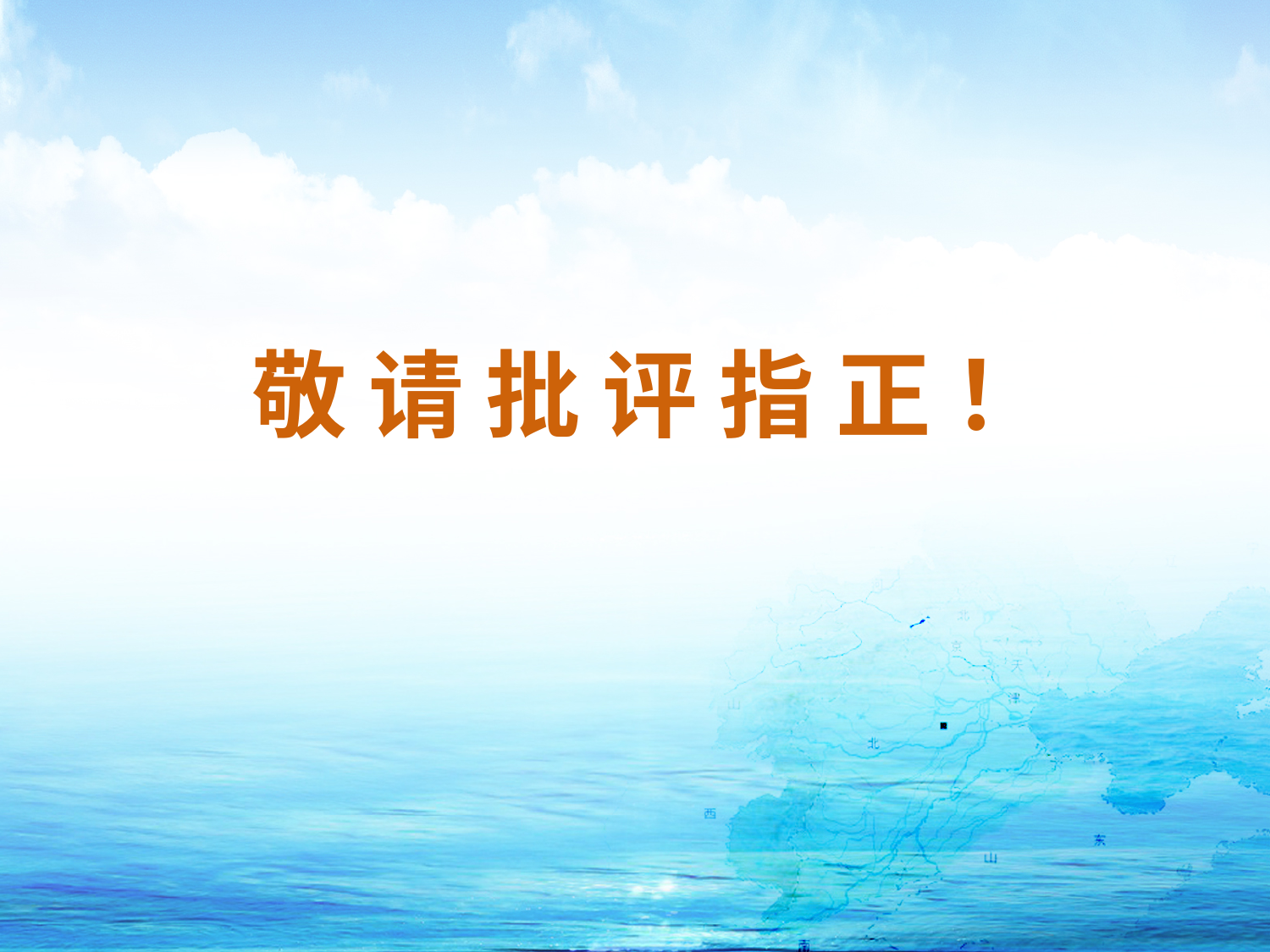

敬 请 批 评 指 正 ！